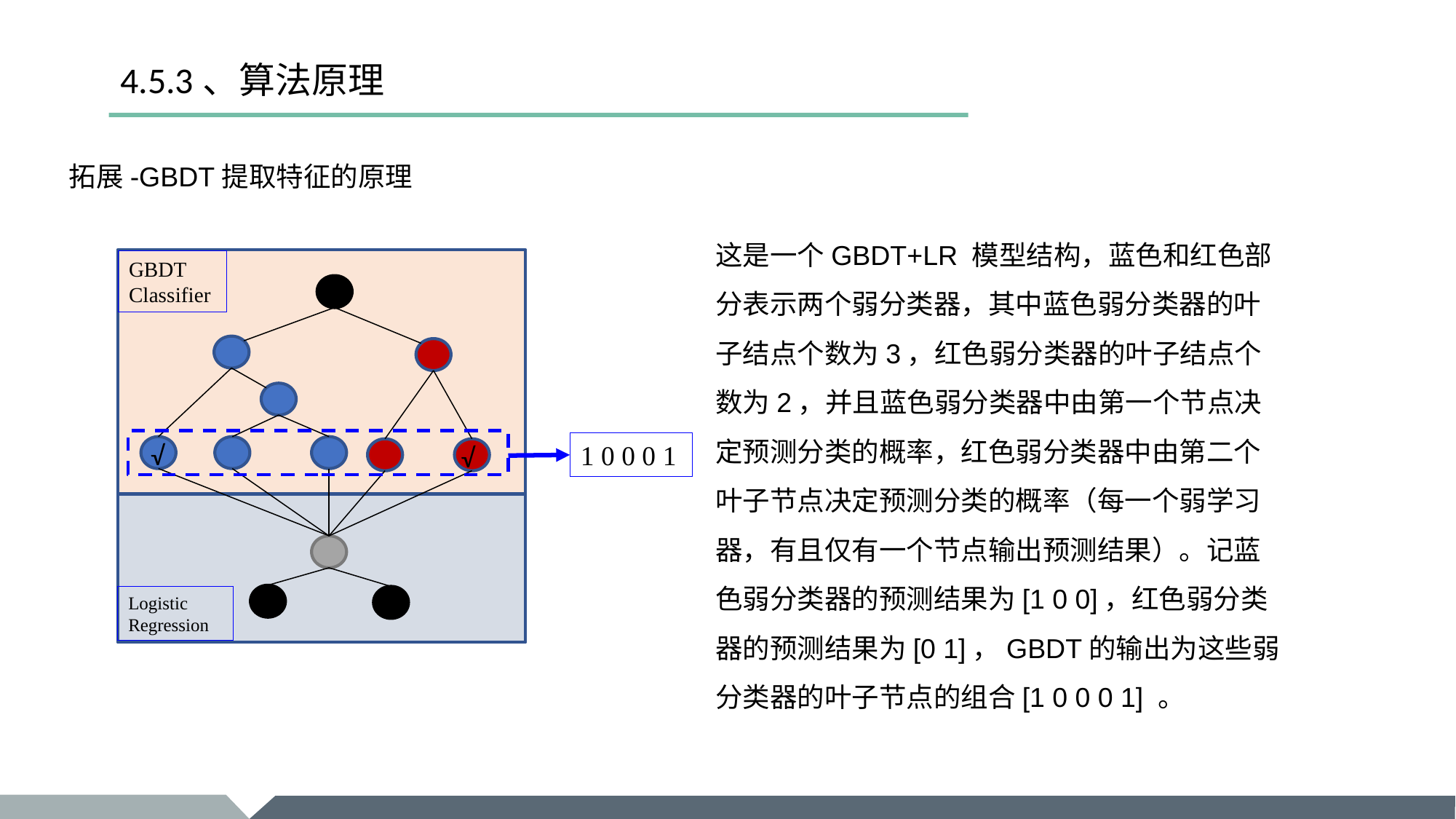

# 4.5.3、算法原理
拓展-GBDT提取特征的原理

这是一个GBDT+LR 模型结构，蓝色和红色部分表示两个弱分类器，其中蓝色弱分类器的叶子结点个数为3，红色弱分类器的叶子结点个数为2，并且蓝色弱分类器中由第一个节点决定预测分类的概率，红色弱分类器中由第二个叶子节点决定预测分类的概率（每一个弱学习器，有且仅有一个节点输出预测结果）。记蓝色弱分类器的预测结果为[1 0 0]，红色弱分类器的预测结果为[0 1]，GBDT的输出为这些弱分类器的叶子节点的组合[1 0 0 0 1] 。

GBDT
Classifier

√
1 0 0 0 1
√

Logistic
Regression